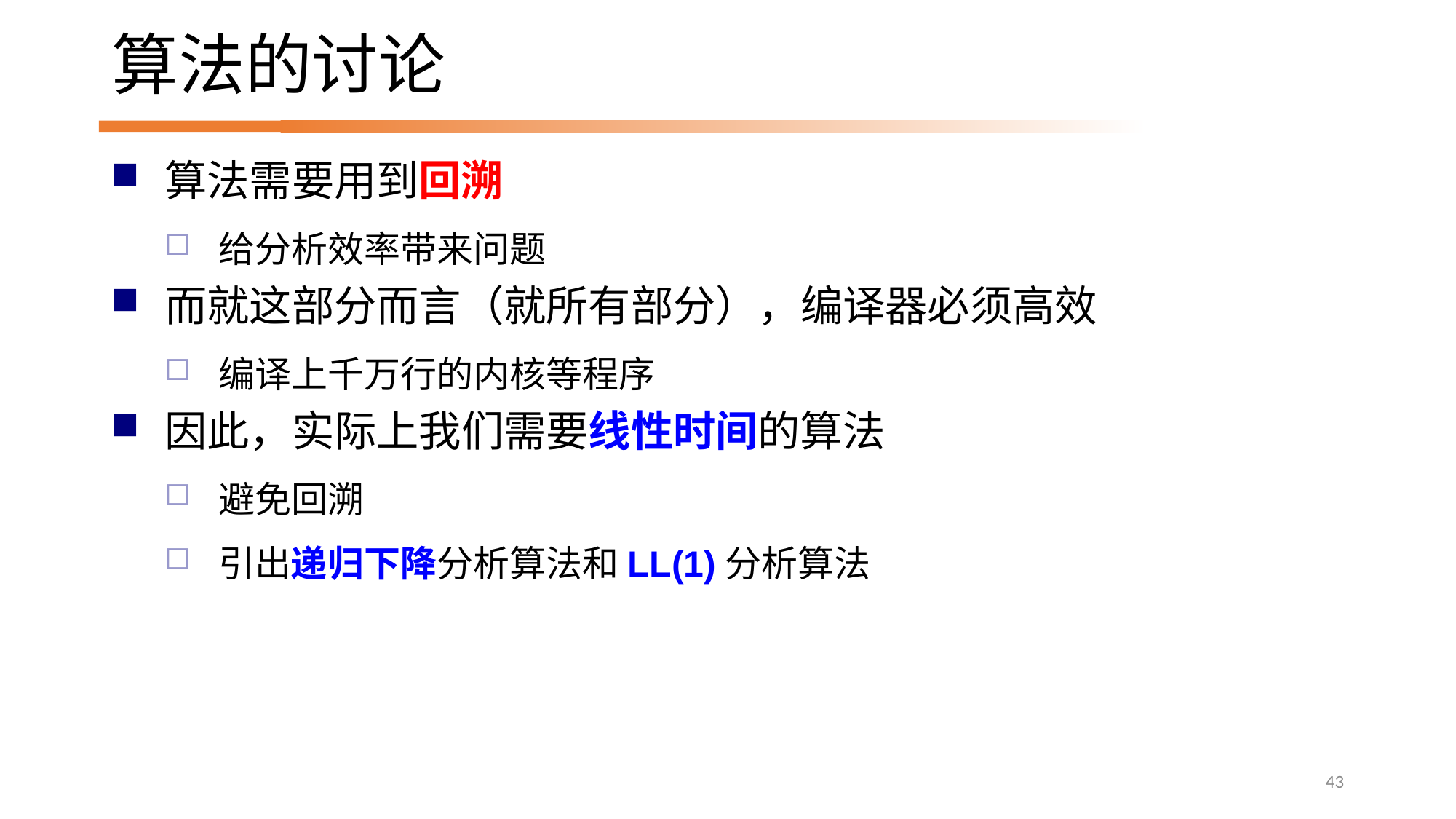

# 算法的讨论
算法需要用到回溯
给分析效率带来问题
而就这部分而言（就所有部分），编译器必须高效
编译上千万行的内核等程序
因此，实际上我们需要线性时间的算法
避免回溯
引出递归下降分析算法和LL(1)分析算法
43